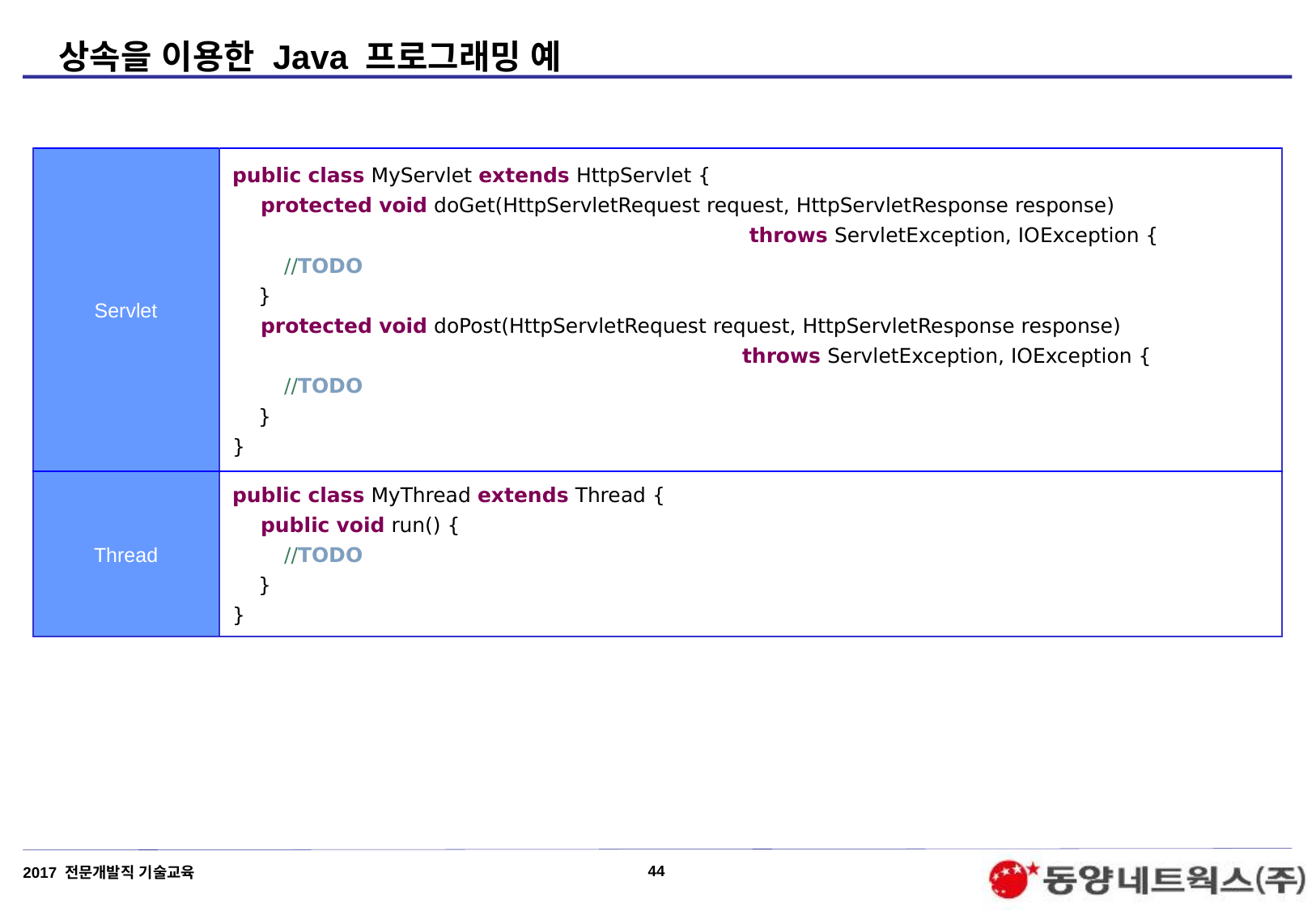

# 상속을 이용한 Java 프로그래밍 예
| Servlet | public class MyServlet extends HttpServlet { protected void doGet(HttpServletRequest request, HttpServletResponse response) throws ServletException, IOException { //TODO } protected void doPost(HttpServletRequest request, HttpServletResponse response) throws ServletException, IOException { //TODO } } |
| --- | --- |
| Thread | public class MyThread extends Thread { public void run() { //TODO } } |